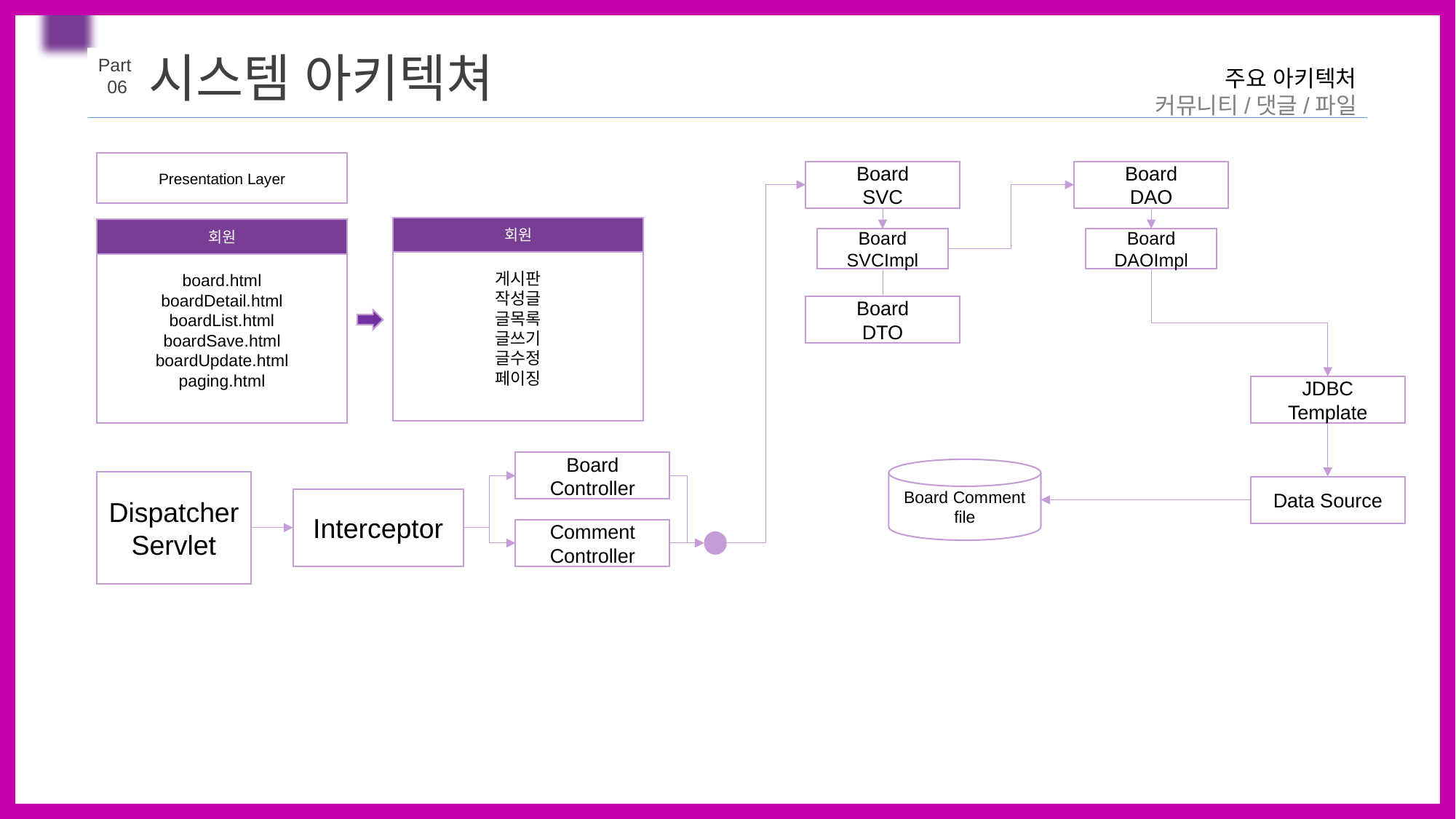

시스템 아키텍쳐
Part
 06
주요 아키텍처
커뮤니티/댓글/파일
Presentation Layer
Board
SVC
Board
DAO
회원
회원
Board
DAOImpl
Board
SVCImpl
게시판
작성글
글목록
글쓰기
글수정
페이징
board.html
boardDetail.html
boardList.html
boardSave.html
boardUpdate.html
paging.html
Board
DTO

JDBC Template
Board Controller
Board Comment
file
Dispatcher
Servlet
Data Source
Interceptor
Comment Controller